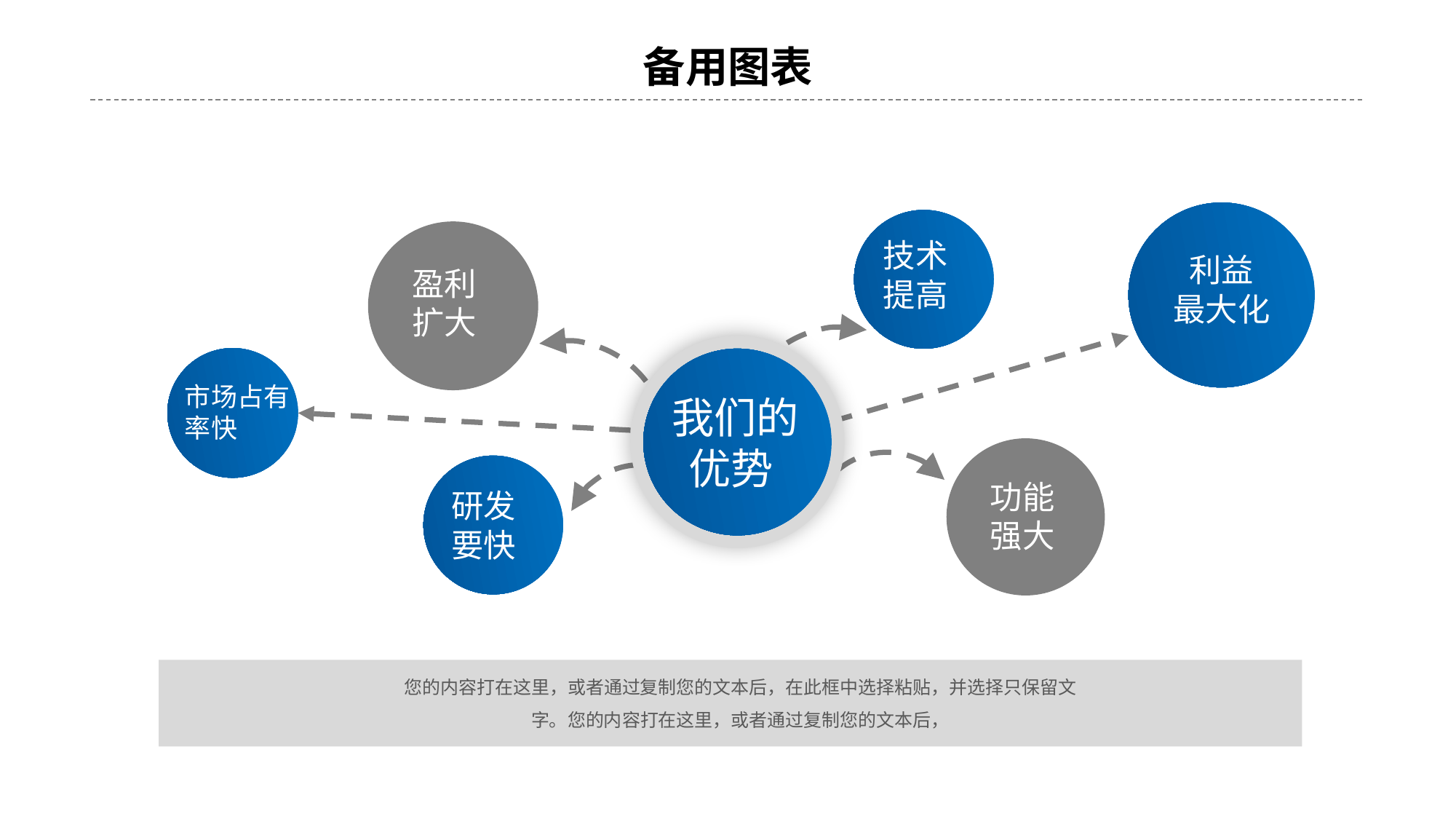

备用图表

利益
最大化

技术提高

盈利
扩大

我们的优势

市场占有率快

功能强大

研发要快

您的内容打在这里，或者通过复制您的文本后，在此框中选择粘贴，并选择只保留文字。您的内容打在这里，或者通过复制您的文本后，